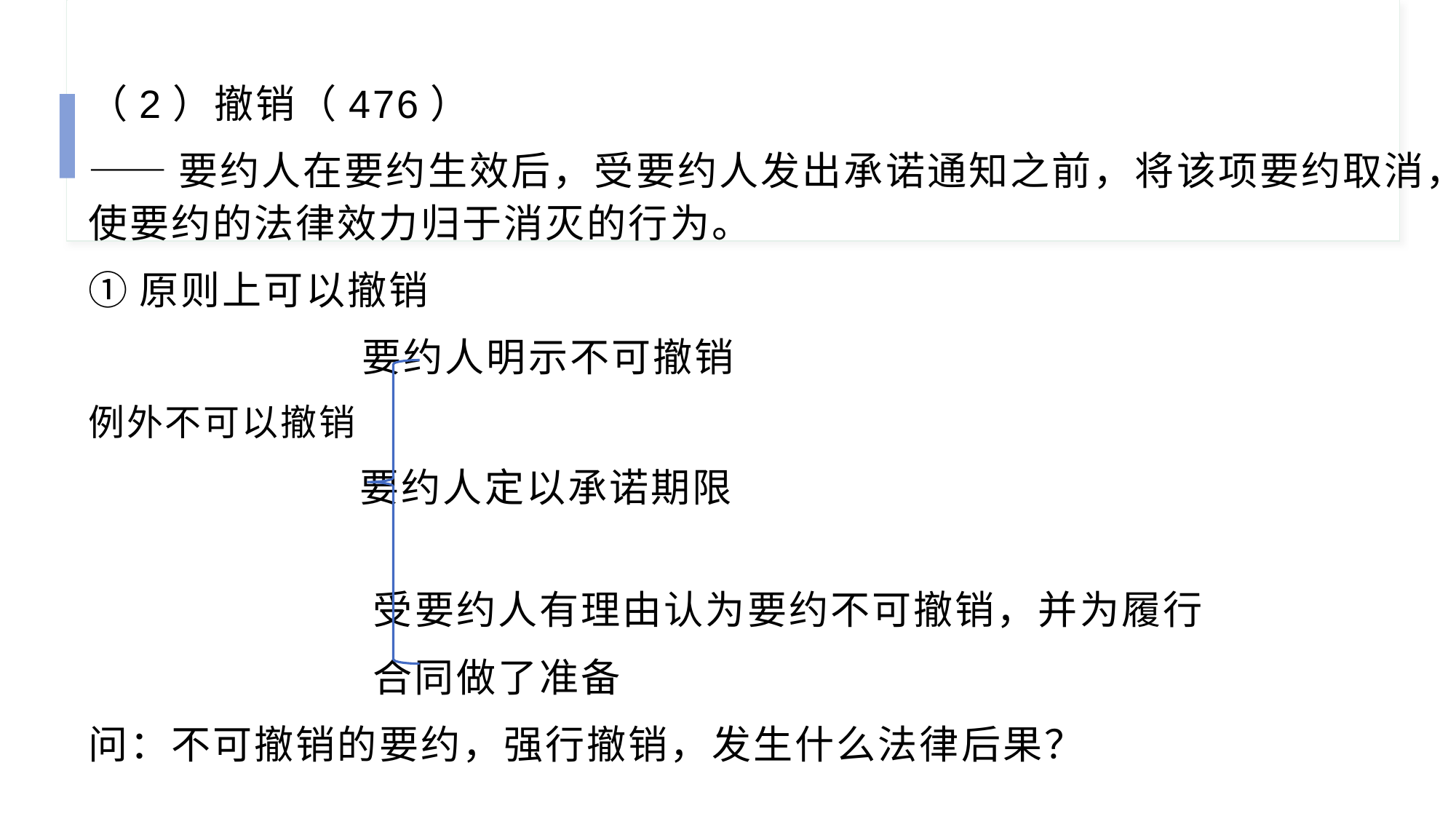

（2）撤销（476）
——要约人在要约生效后，受要约人发出承诺通知之前，将该项要约取消，使要约的法律效力归于消灭的行为。
①原则上可以撤销
                        要约人明示不可撤销
例外不可以撤销
                                要约人定以承诺期限

                         受要约人有理由认为要约不可撤销，并为履行
                         合同做了准备
问：不可撤销的要约，强行撤销，发生什么法律后果？